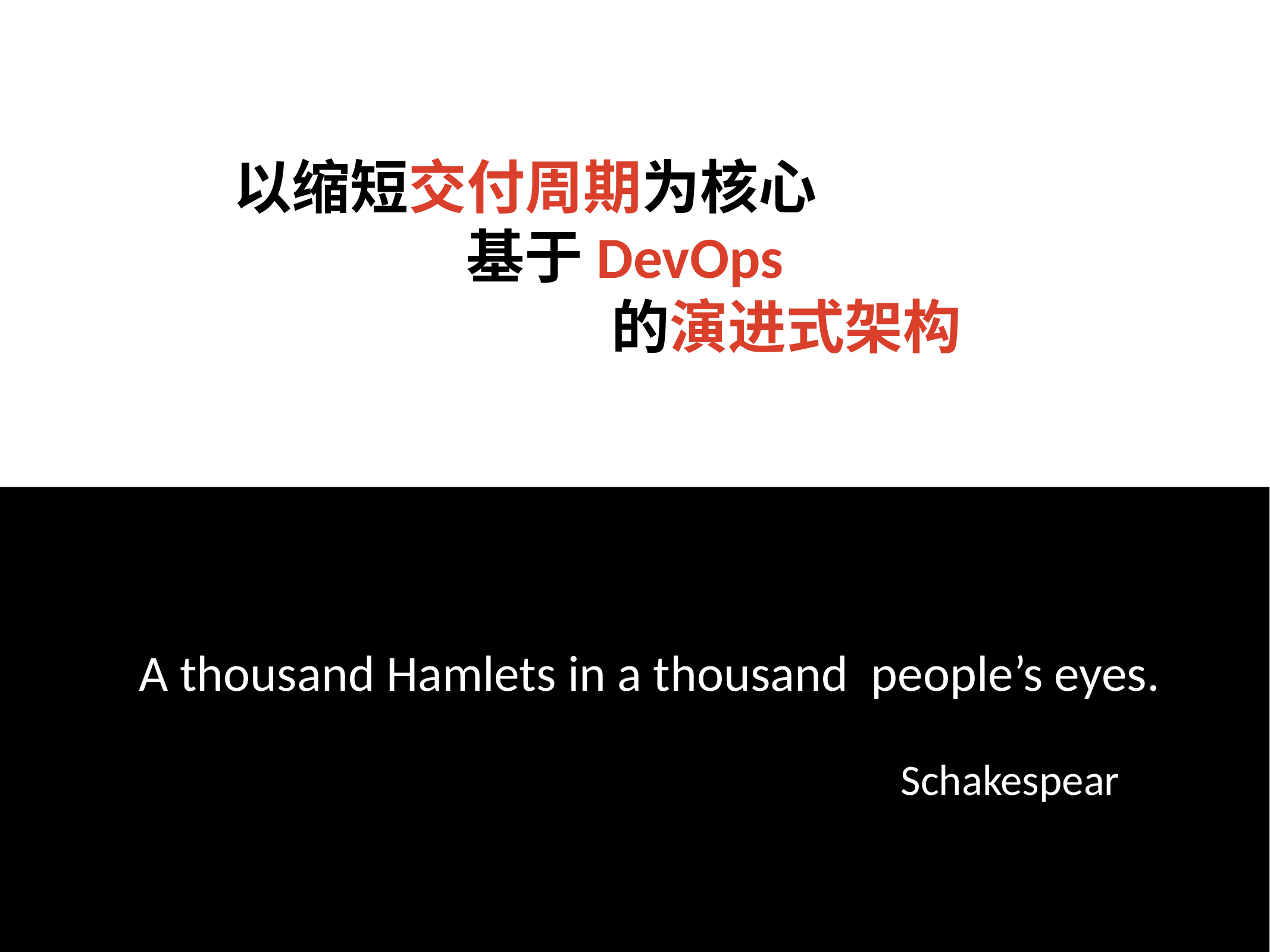

以缩短交付周期为核心
   基于DevOps
              的演进式架构

Schakespear
A thousand Hamlets in a thousand  people’s eyes.
29